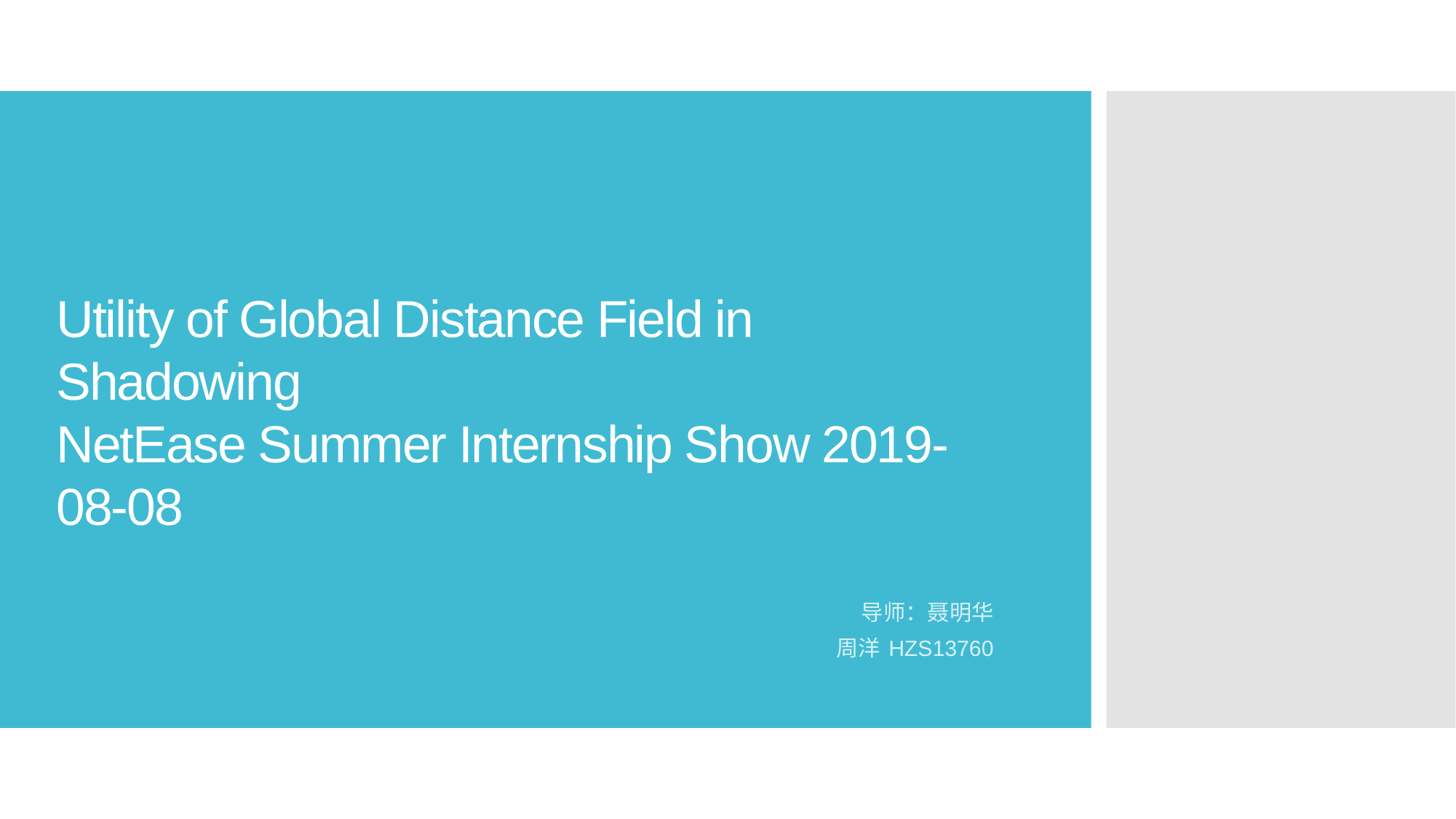

# Utility of Global Distance Field in Shadowing NetEase Summer Internship Show 2019-08-08

导师：聂明华
周洋 HZS13760